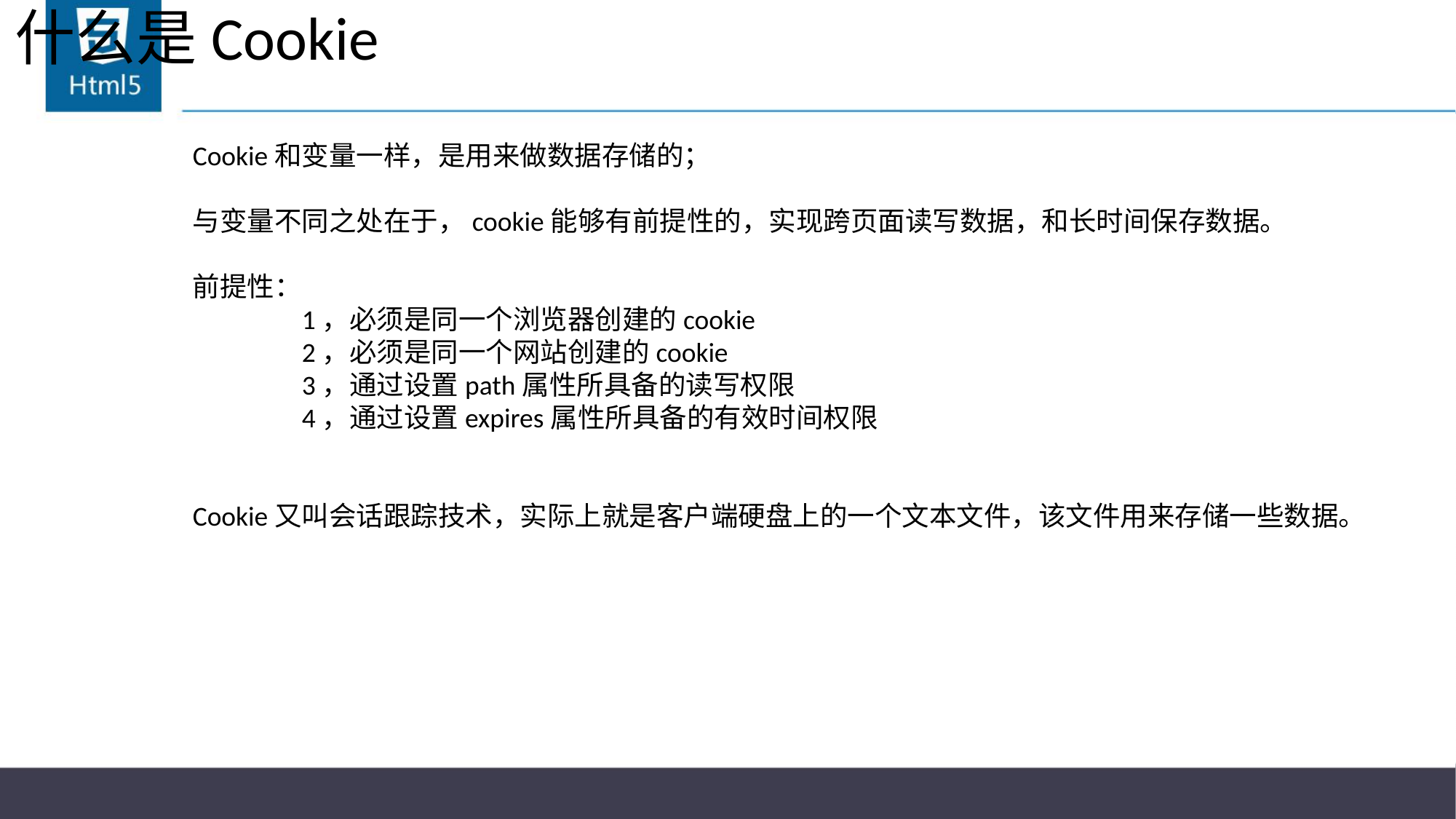

# 什么是Cookie
Cookie和变量一样，是用来做数据存储的；

与变量不同之处在于，cookie能够有前提性的，实现跨页面读写数据，和长时间保存数据。

前提性：
	1，必须是同一个浏览器创建的cookie
	2，必须是同一个网站创建的cookie
	3，通过设置path属性所具备的读写权限
	4，通过设置expires属性所具备的有效时间权限

Cookie又叫会话跟踪技术，实际上就是客户端硬盘上的一个文本文件，该文件用来存储一些数据。